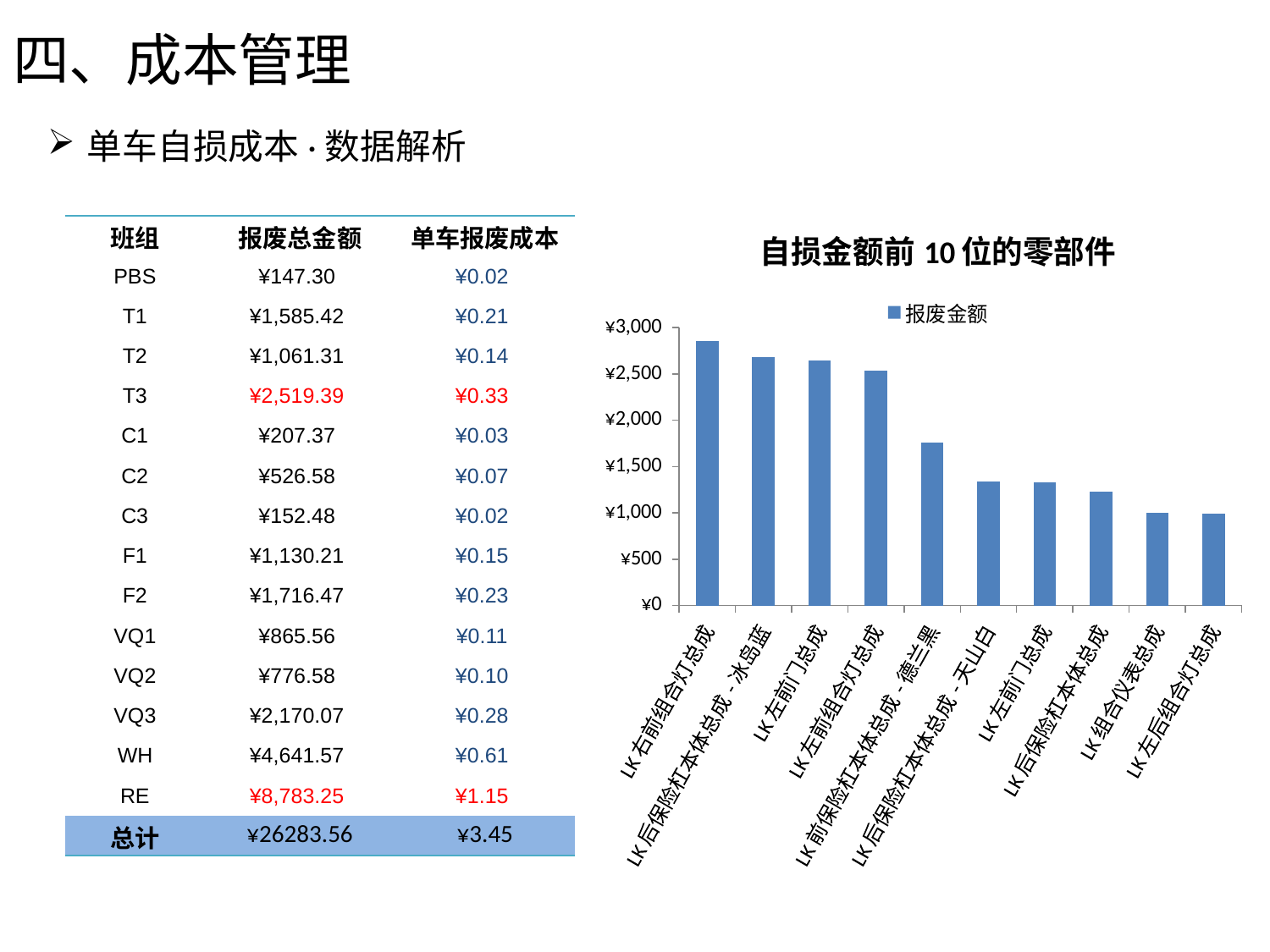

四、成本管理
单车自损成本·数据解析

### Chart: 自损金额前10位的零部件

| Category | 报废金额 |
|---|---|
| LK右前组合灯总成 | 2856.351434000001 |
| LK后保险杠本体总成-冰岛蓝 | 2676.8 |
| LK左前门总成 | 2647.92 |
| LK左前组合灯总成 | 2534.8888870000005 |
| LK前保险杠本体总成-德兰黑 | 1757.7 |
| LK后保险杠本体总成-天山白 | 1337.7 |
| LK左前门总成 | 1330.32 |
| LK后保险杠本体总成 | 1229.95 |
| LK组合仪表总成 | 1002.81 |
| LK左后组合灯总成 | 988.0500000000002 |
| 班组 | 报废总金额 | 单车报废成本 |
| --- | --- | --- |
| PBS | ¥147.30 | ¥0.02 |
| T1 | ¥1,585.42 | ¥0.21 |
| T2 | ¥1,061.31 | ¥0.14 |
| T3 | ¥2,519.39 | ¥0.33 |
| C1 | ¥207.37 | ¥0.03 |
| C2 | ¥526.58 | ¥0.07 |
| C3 | ¥152.48 | ¥0.02 |
| F1 | ¥1,130.21 | ¥0.15 |
| F2 | ¥1,716.47 | ¥0.23 |
| VQ1 | ¥865.56 | ¥0.11 |
| VQ2 | ¥776.58 | ¥0.10 |
| VQ3 | ¥2,170.07 | ¥0.28 |
| WH | ¥4,641.57 | ¥0.61 |
| RE | ¥8,783.25 | ¥1.15 |
| 总计 | ¥26283.56 | ¥3.45 |